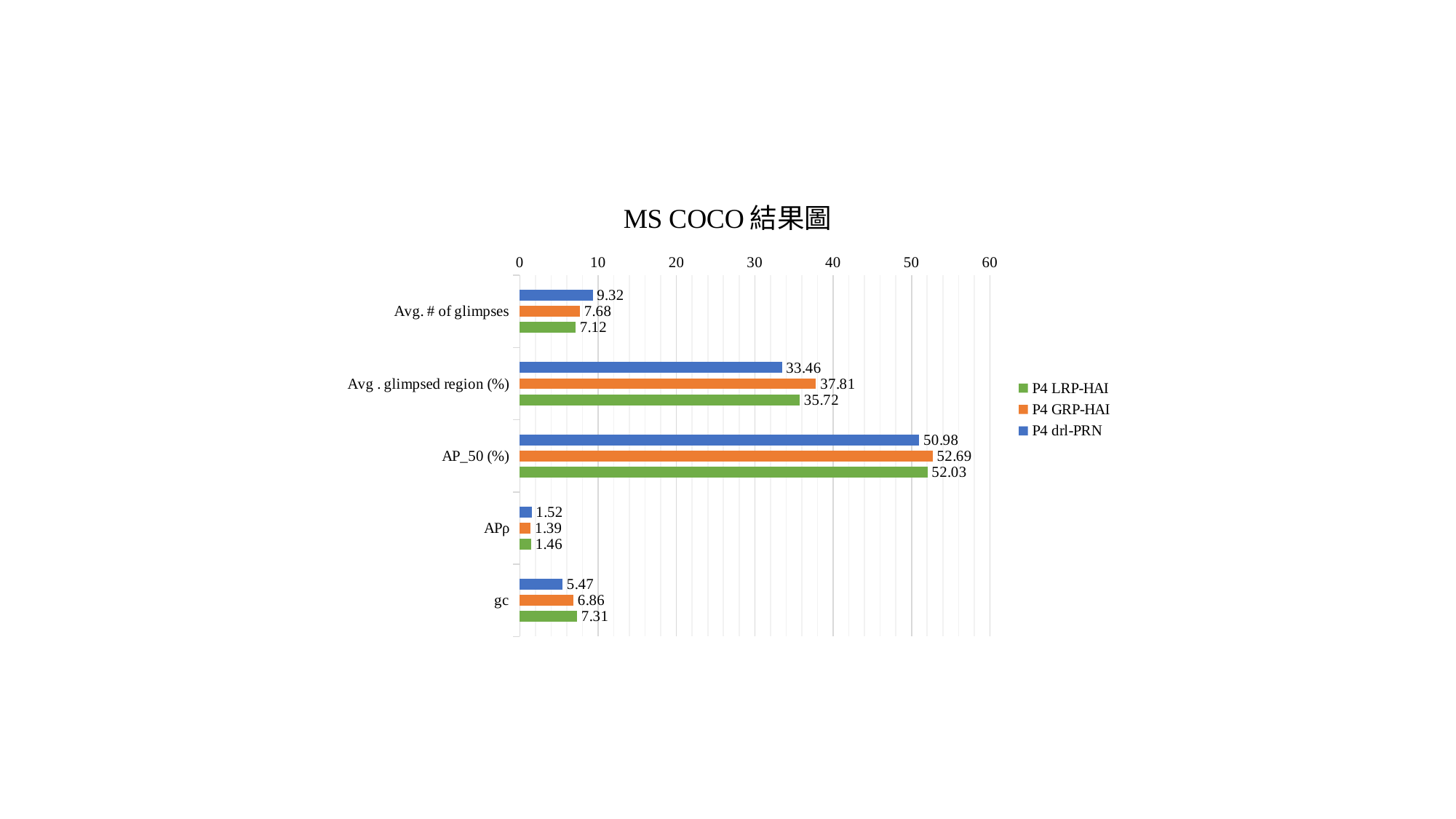

### Chart: MS COCO結果圖

| Category | P4 | P4 | P4 |
|---|---|---|---|
| Avg. # of glimpses | 9.32 | 7.68 | 7.12 |
| Avg . glimpsed region (%) | 33.46 | 37.81 | 35.72 |
| AP_50 (%) | 50.98 | 52.69 | 52.03 |
| APρ | 1.52 | 1.39 | 1.46 |
| gc | 5.47 | 6.86 | 7.31 |